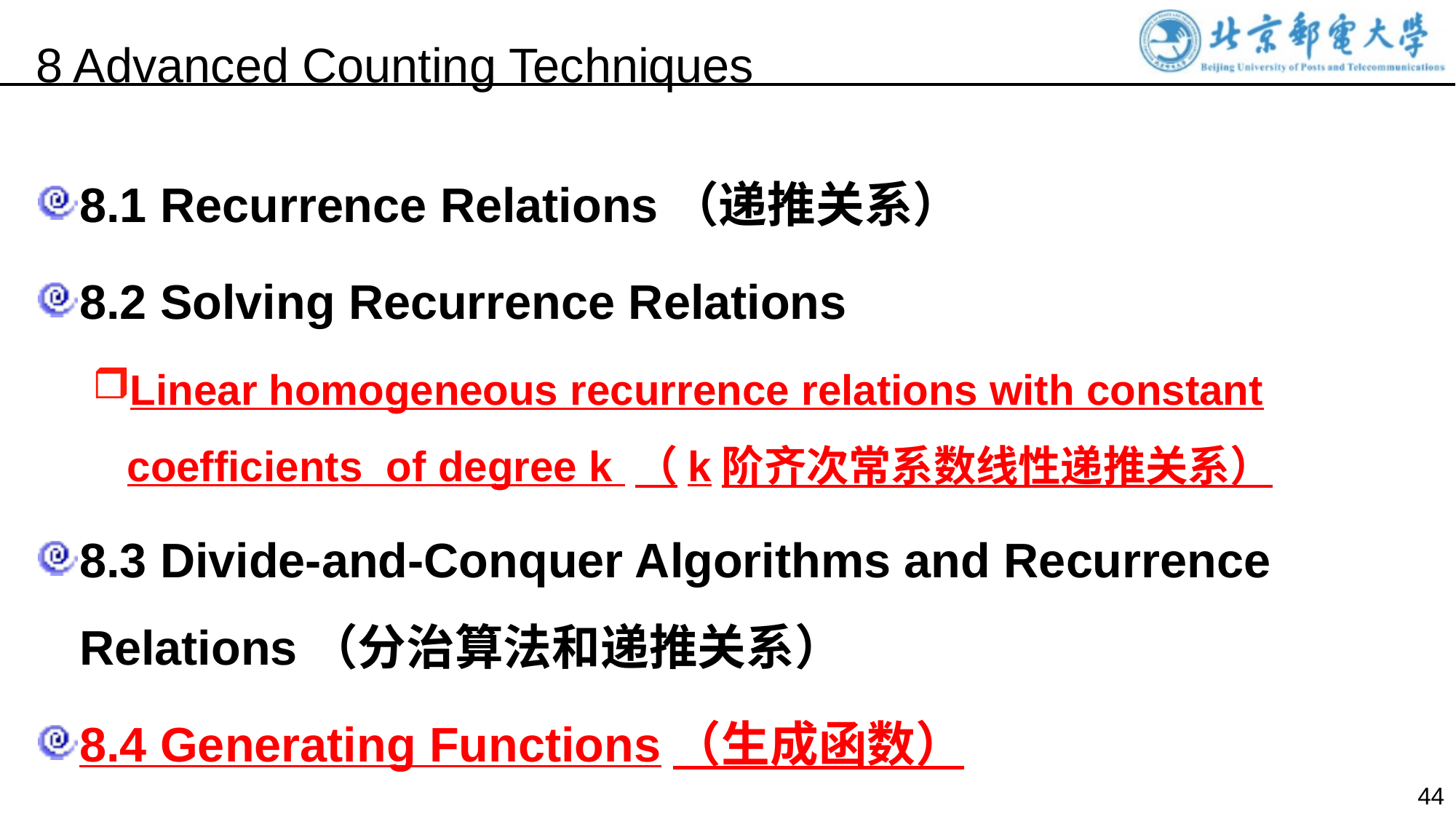

8 Advanced Counting Techniques
8.1 Recurrence Relations（递推关系）
8.2 Solving Recurrence Relations
Linear homogeneous recurrence relations with constant coefficients  of degree k （k阶齐次常系数线性递推关系）
8.3 Divide-and-Conquer Algorithms and Recurrence Relations（分治算法和递推关系）
8.4 Generating Functions（生成函数）